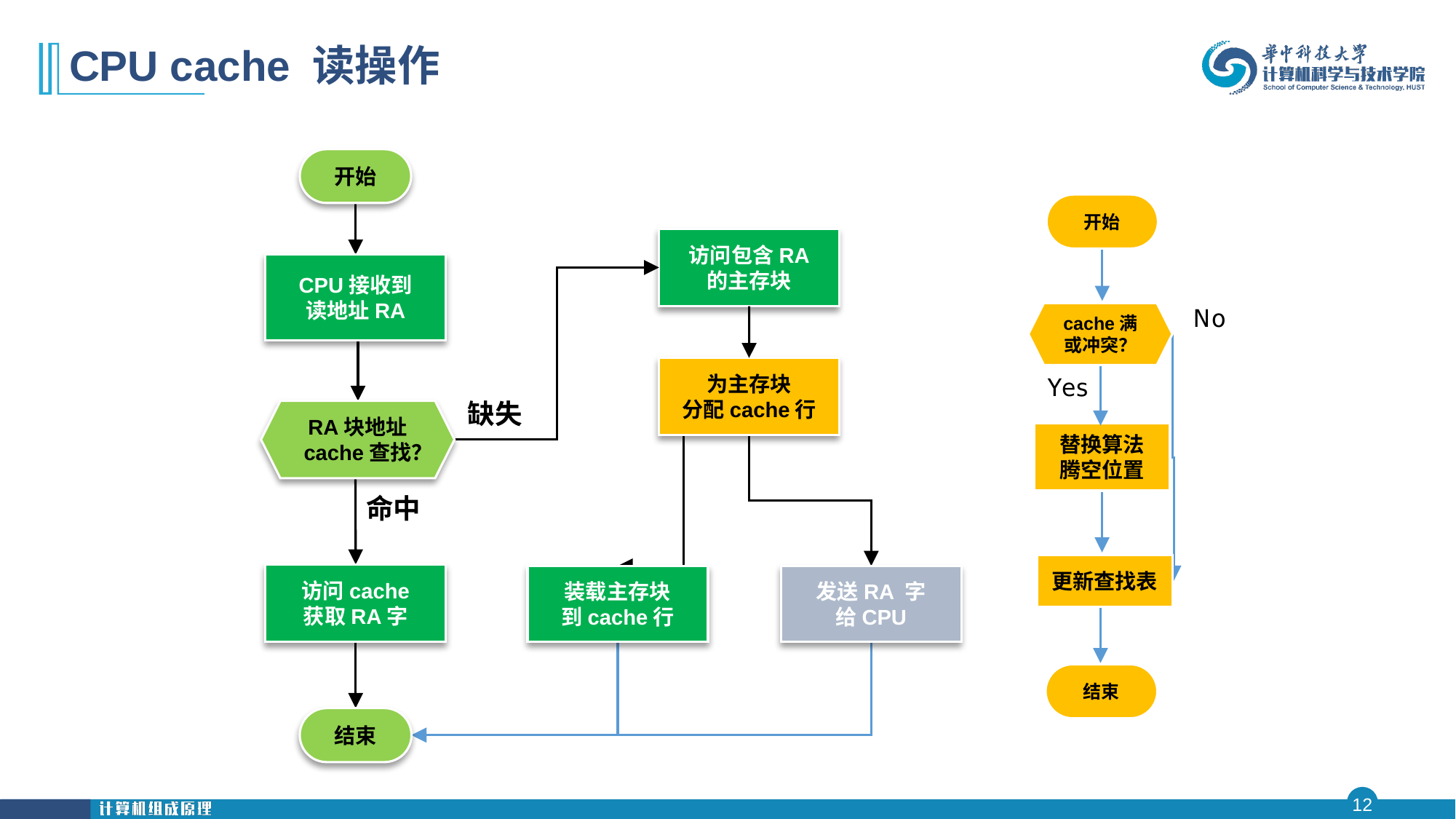

# CPU cache 读操作
开始
开始
No
cache满
或冲突？
Yes
替换算法
腾空位置
结束
更新查找表
CPU接收到
读地址RA
访问包含RA
的主存块
缺失
为主存块
分配cache行
RA块地址
cache查找？
装载主存块
到cache行
发送RA 字
给CPU
访问cache
获取RA字
命中
结束